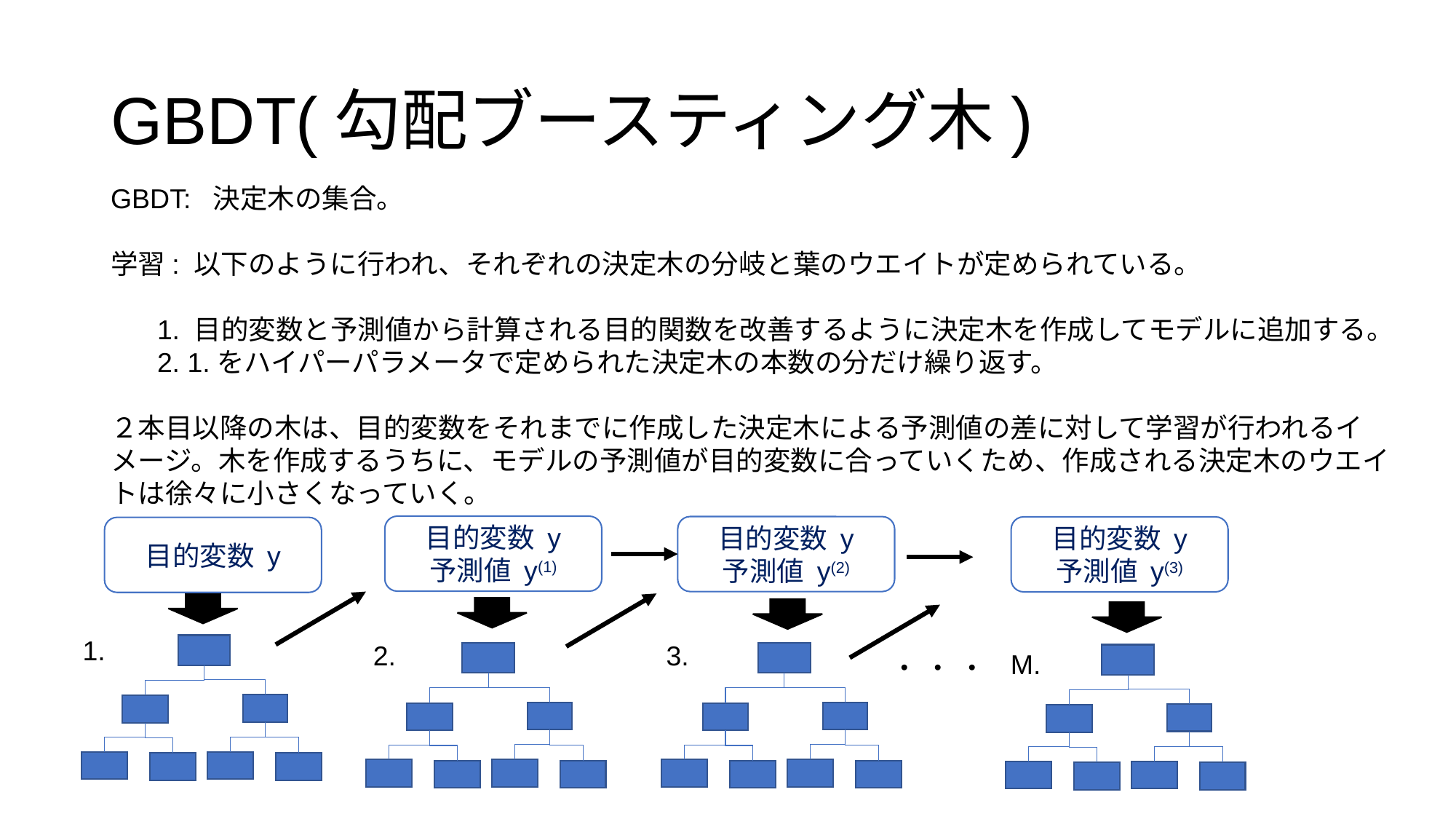

# GBDT(勾配ブースティング木)
GBDT:  決定木の集合。

学習: 以下のように行われ、それぞれの決定木の分岐と葉のウエイトが定められている。

 　1. 目的変数と予測値から計算される目的関数を改善するように決定木を作成してモデルに追加する。
 　2. 1.をハイパーパラメータで定められた決定木の本数の分だけ繰り返す。

２本目以降の木は、目的変数をそれまでに作成した決定木による予測値の差に対して学習が行われるイメージ。木を作成するうちに、モデルの予測値が目的変数に合っていくため、作成される決定木のウエイトは徐々に小さくなっていく。
目的変数 y
予測値 y(1)
目的変数 y
予測値 y(2)
目的変数 y
予測値 y(3)
目的変数 y

1.
2.
3.

M.

・ ・ ・